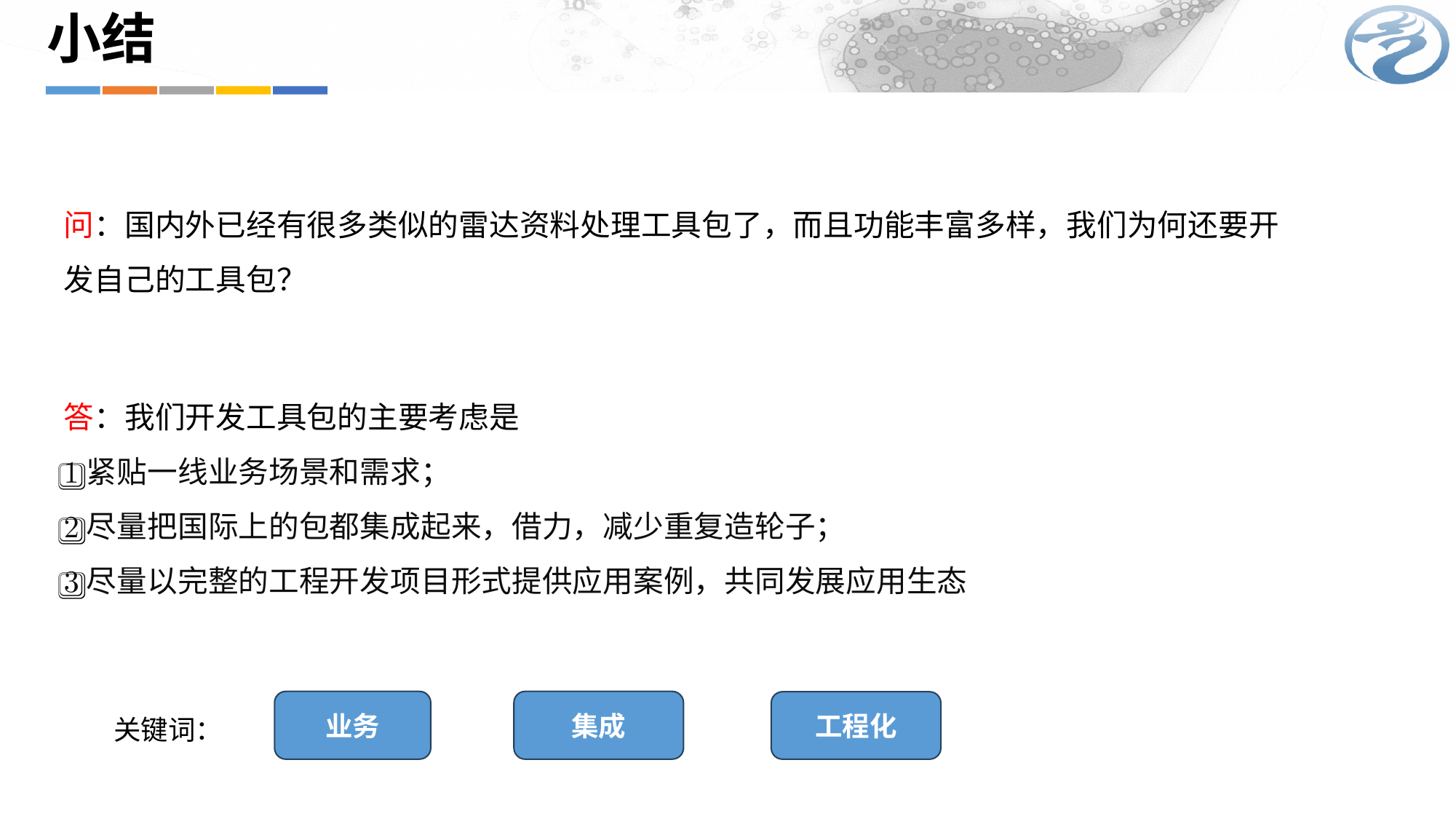

小结
问：国内外已经有很多类似的雷达资料处理工具包了，而且功能丰富多样，我们为何还要开发自己的工具包？
答：我们开发工具包的主要考虑是
1️⃣紧贴一线业务场景和需求；
2️⃣尽量把国际上的包都集成起来，借力，减少重复造轮子；
3️⃣尽量以完整的工程开发项目形式提供应用案例，共同发展应用生态
集成
业务
工程化
关键词：